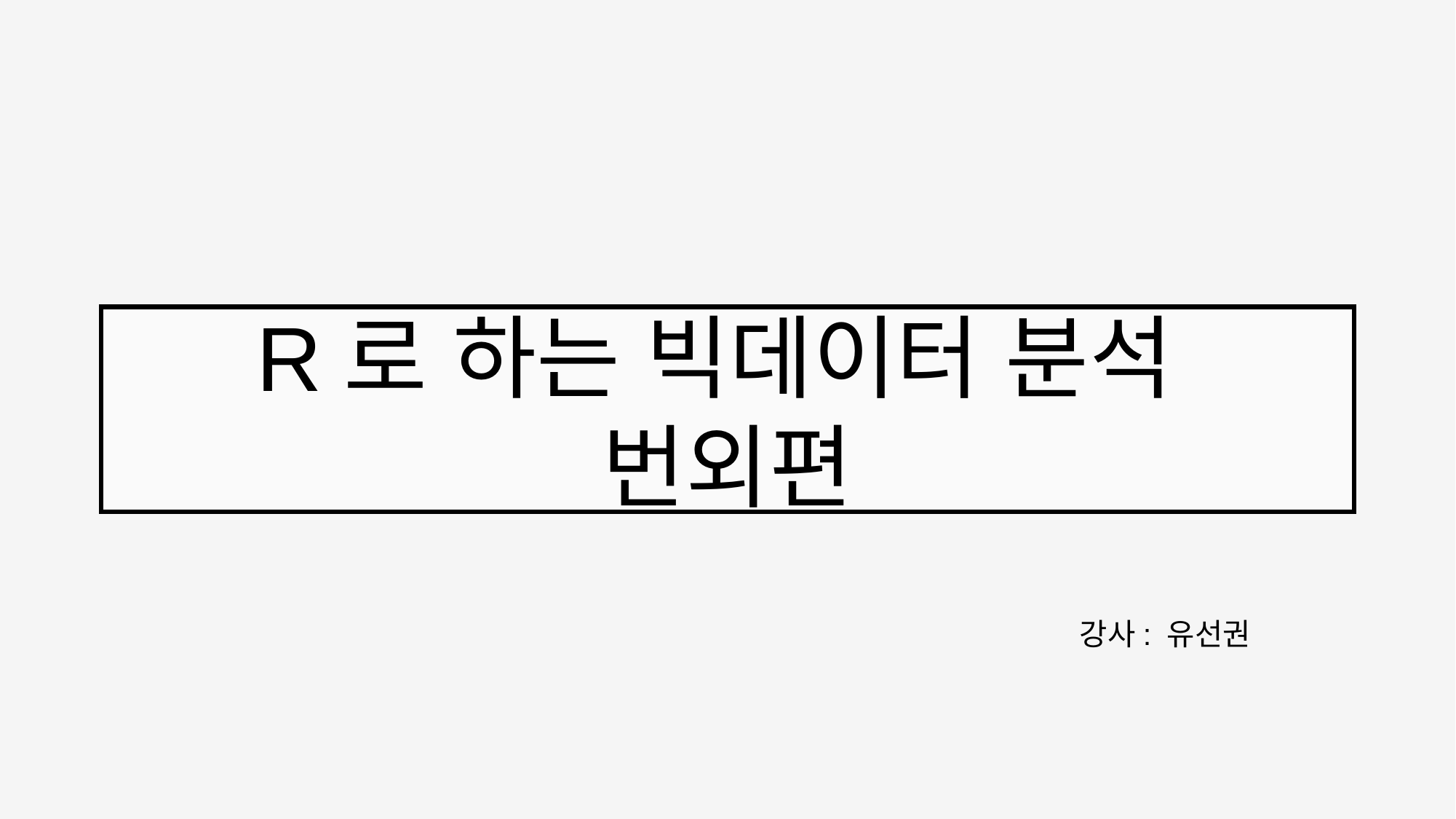

R로 하는 빅데이터 분석
번외편
강사: 유선권